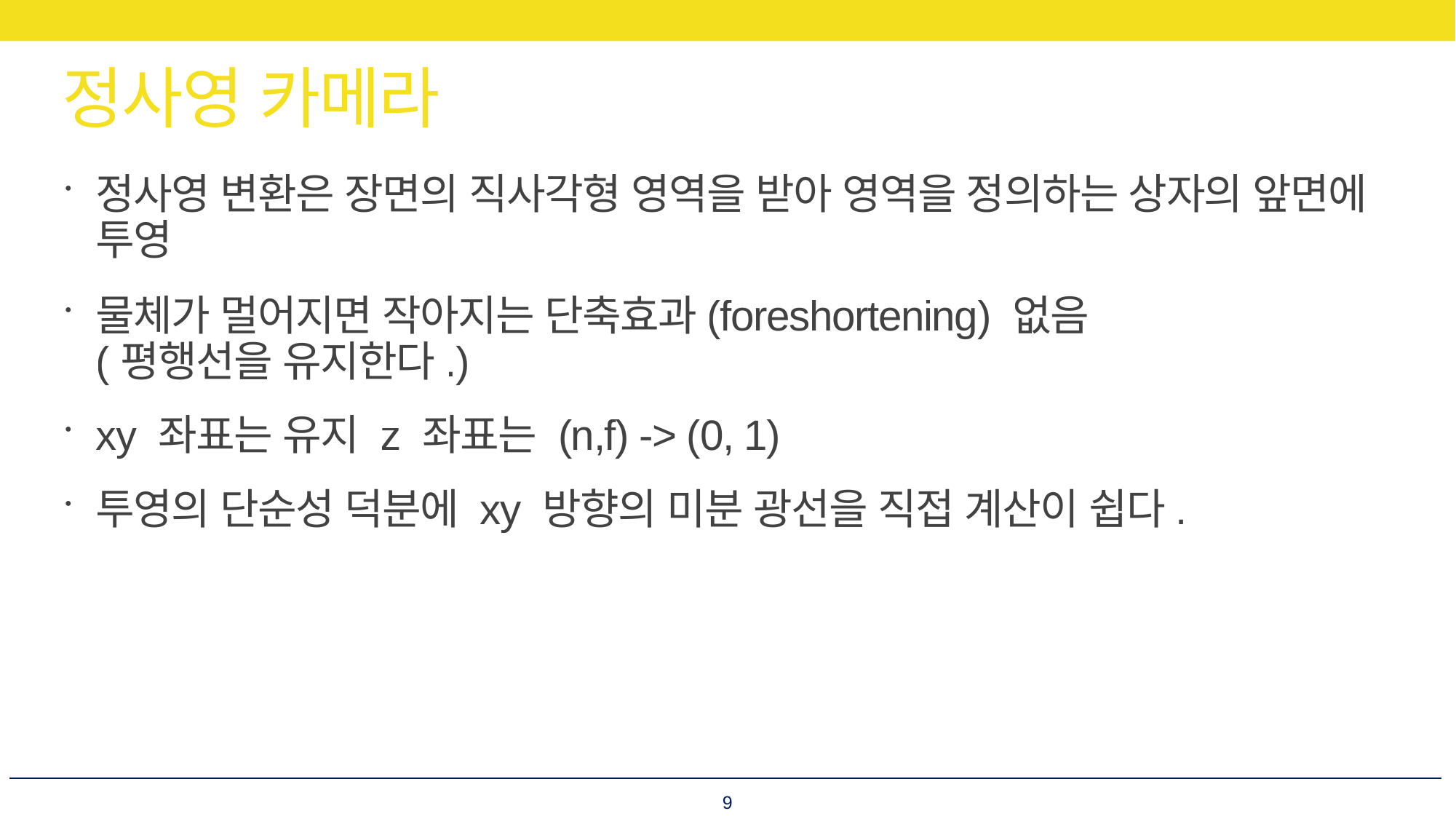

# 정사영 카메라
정사영 변환은 장면의 직사각형 영역을 받아 영역을 정의하는 상자의 앞면에 투영

물체가 멀어지면 작아지는 단축효과(foreshortening) 없음
(평행선을 유지한다.)

xy 좌표는 유지 z 좌표는 (n,f) -> (0, 1)

투영의 단순성 덕분에 xy 방향의 미분 광선을 직접 계산이 쉽다.
9